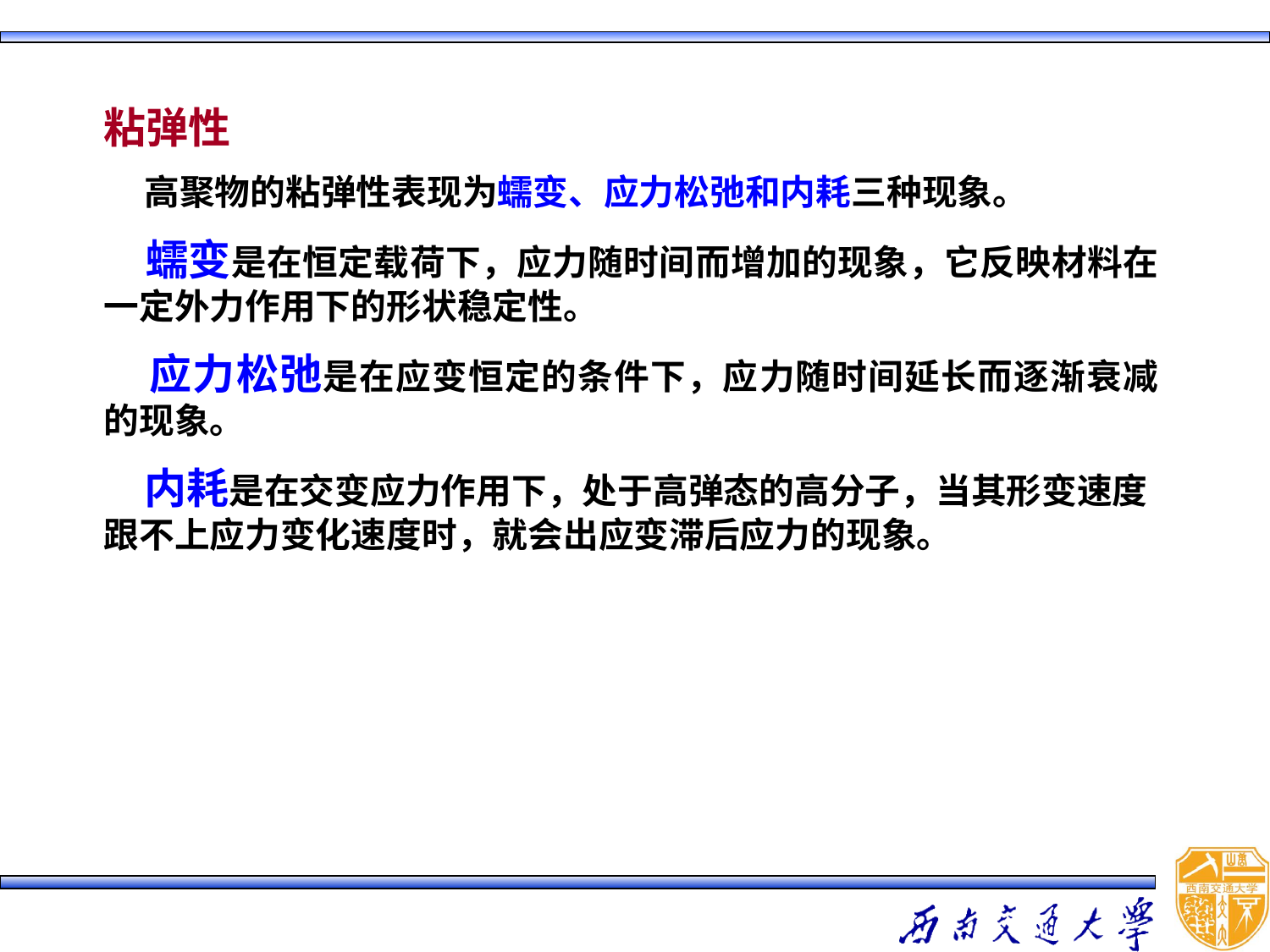

粘弹性
    高聚物的粘弹性表现为蠕变、应力松弛和内耗三种现象。
    蠕变是在恒定载荷下，应力随时间而增加的现象，它反映材料在一定外力作用下的形状稳定性。
    应力松弛是在应变恒定的条件下，应力随时间延长而逐渐衰减的现象。
    内耗是在交变应力作用下，处于高弹态的高分子，当其形变速度跟不上应力变化速度时，就会出应变滞后应力的现象。